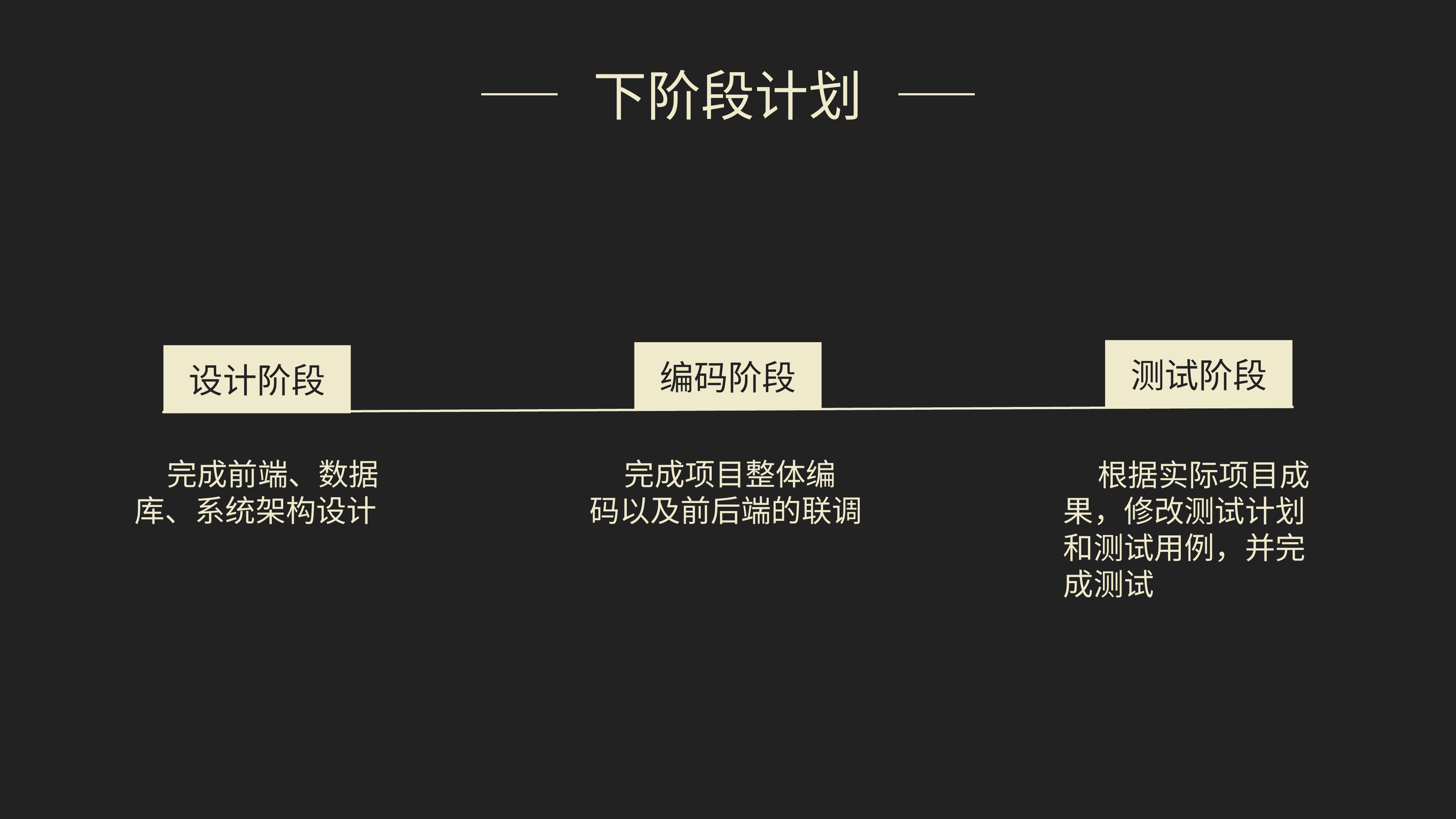

下阶段计划

测试阶段

编码阶段

设计阶段

    完成前端、数据库、系统架构设计
    完成项目整体编码以及前后端的联调
    根据实际项目成果，修改测试计划和测试用例，并完成测试